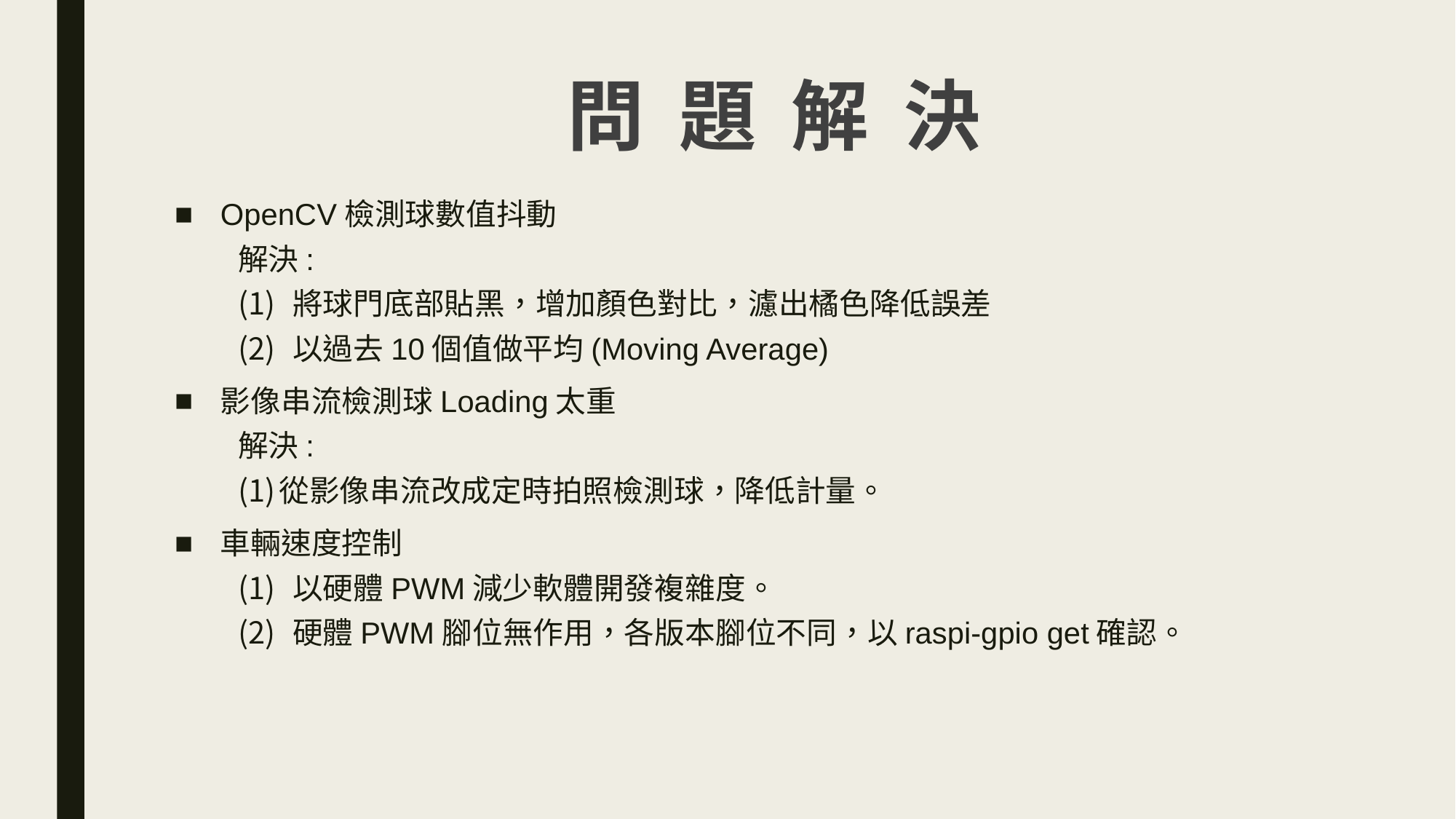

問  題  解  決
OpenCV檢測球數值抖動
解決:
將球門底部貼黑，增加顏色對比，濾出橘色降低誤差
以過去10個值做平均(Moving Average)
影像串流檢測球Loading太重
解決:
從影像串流改成定時拍照檢測球，降低計量。
車輛速度控制
以硬體PWM減少軟體開發複雜度。
硬體PWM腳位無作用，各版本腳位不同，以raspi-gpio get確認。